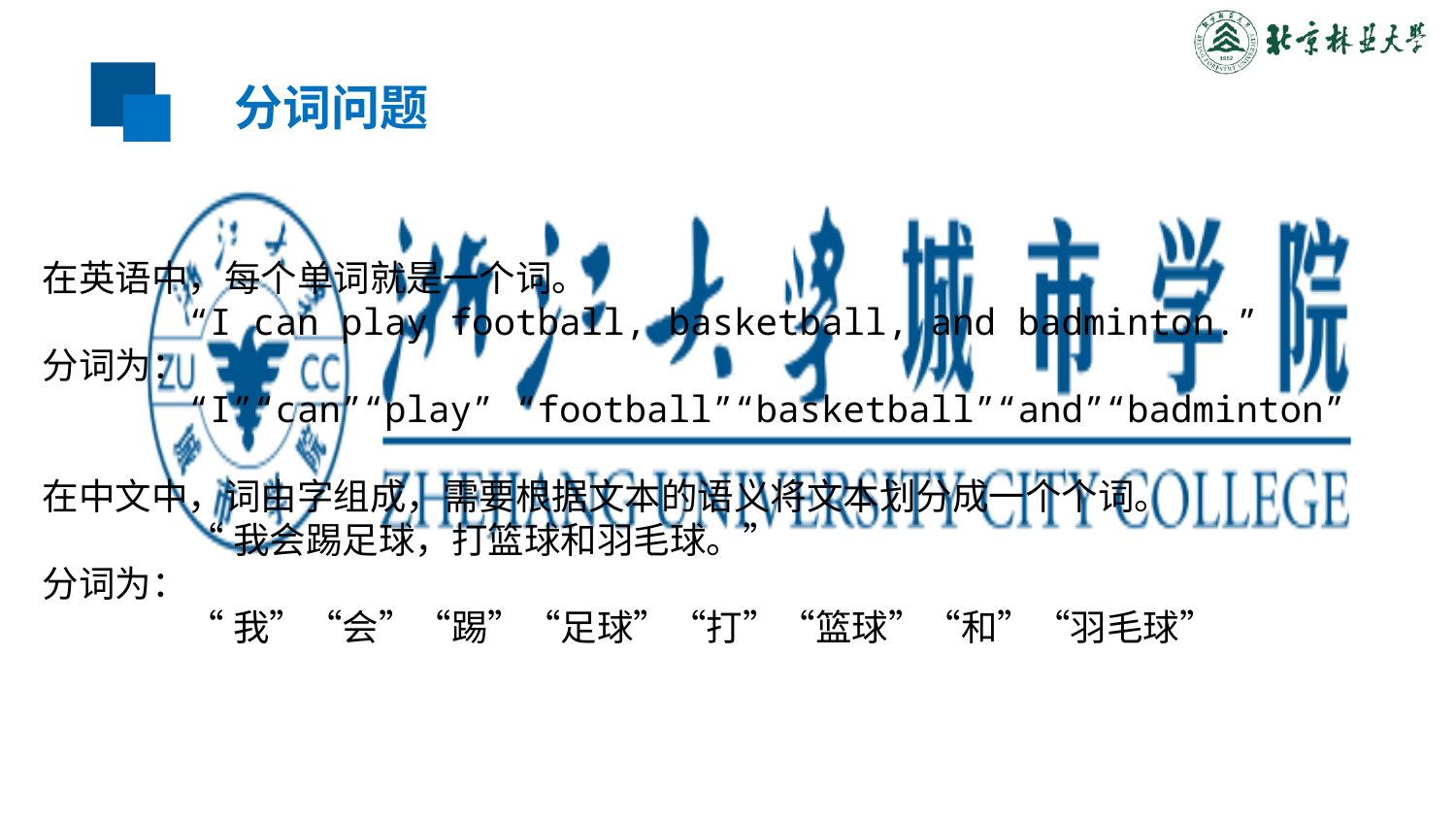

分词问题
在英语中，每个单词就是一个词。
	“I can play football, basketball, and badminton.”
分词为：
	“I”“can”“play” “football”“basketball”“and”“badminton”

在中文中，词由字组成，需要根据文本的语义将文本划分成一个个词。
	“我会踢足球，打篮球和羽毛球。”
分词为：
	“我”“会”“踢”“足球”“打”“篮球”“和”“羽毛球”
58